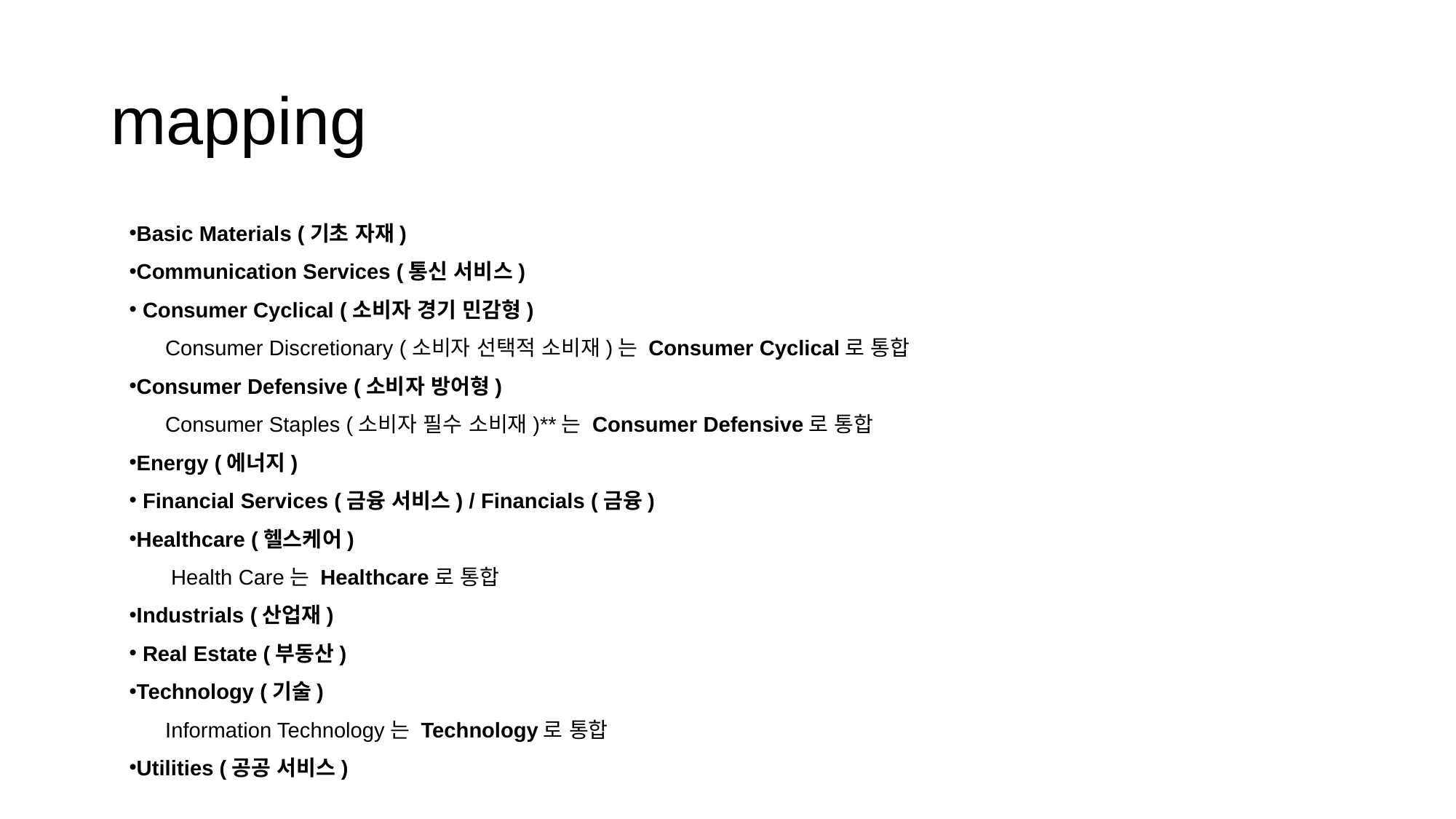

# mapping
Basic Materials (기초 자재)
Communication Services (통신 서비스)
 Consumer Cyclical (소비자 경기 민감형)
      Consumer Discretionary (소비자 선택적 소비재)는 Consumer Cyclical로 통합
Consumer Defensive (소비자 방어형)
      Consumer Staples (소비자 필수 소비재)**는 Consumer Defensive로 통합
Energy (에너지)
 Financial Services (금융 서비스) / Financials (금융)
Healthcare (헬스케어)
       Health Care는 Healthcare로 통합
Industrials (산업재)
 Real Estate (부동산)
Technology (기술)
      Information Technology는 Technology로 통합
Utilities (공공 서비스)